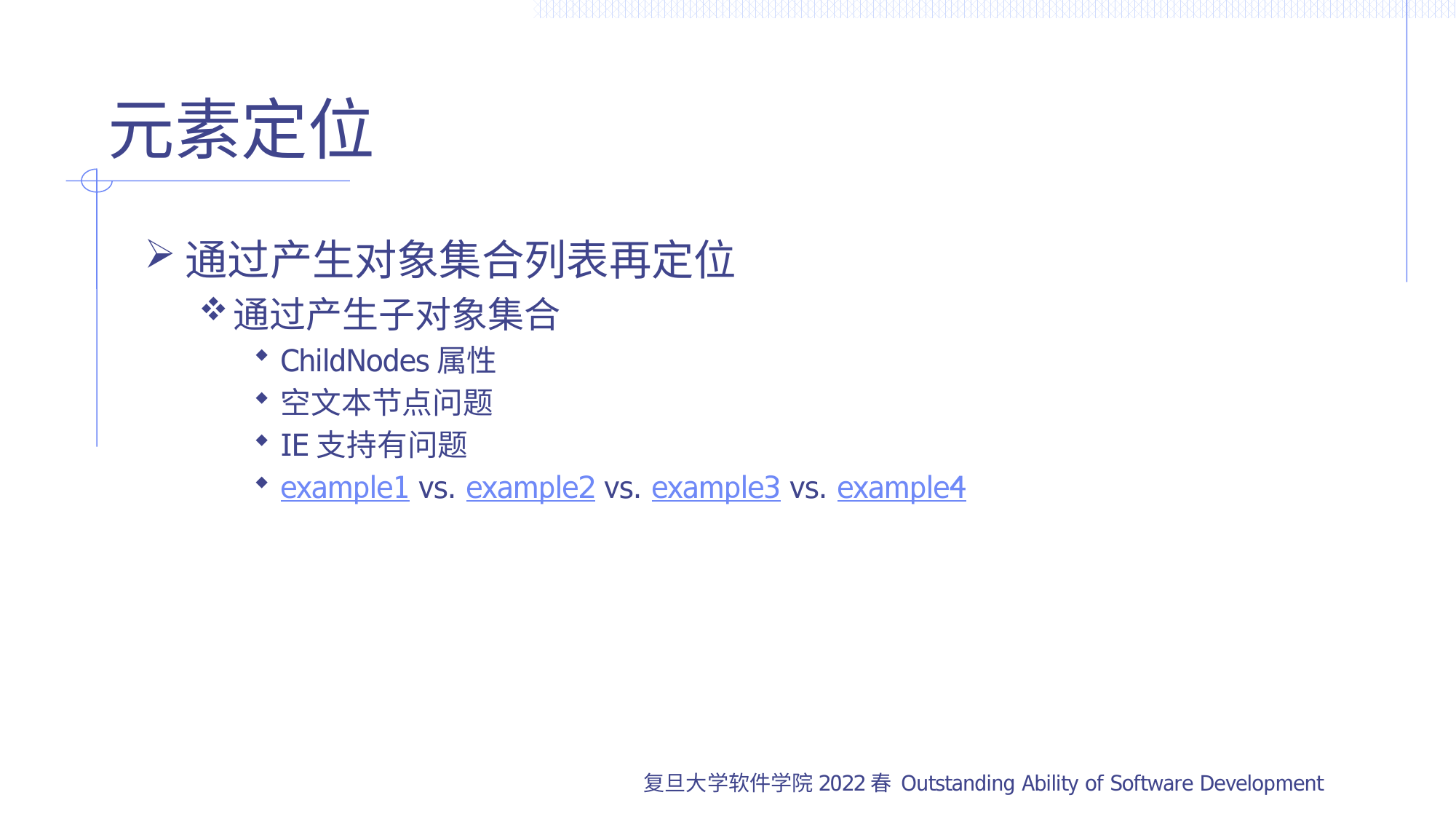

# 元素定位
通过产生对象集合列表再定位
通过产生子对象集合
ChildNodes属性
空文本节点问题
IE支持有问题
example1 vs. example2 vs. example3 vs. example4